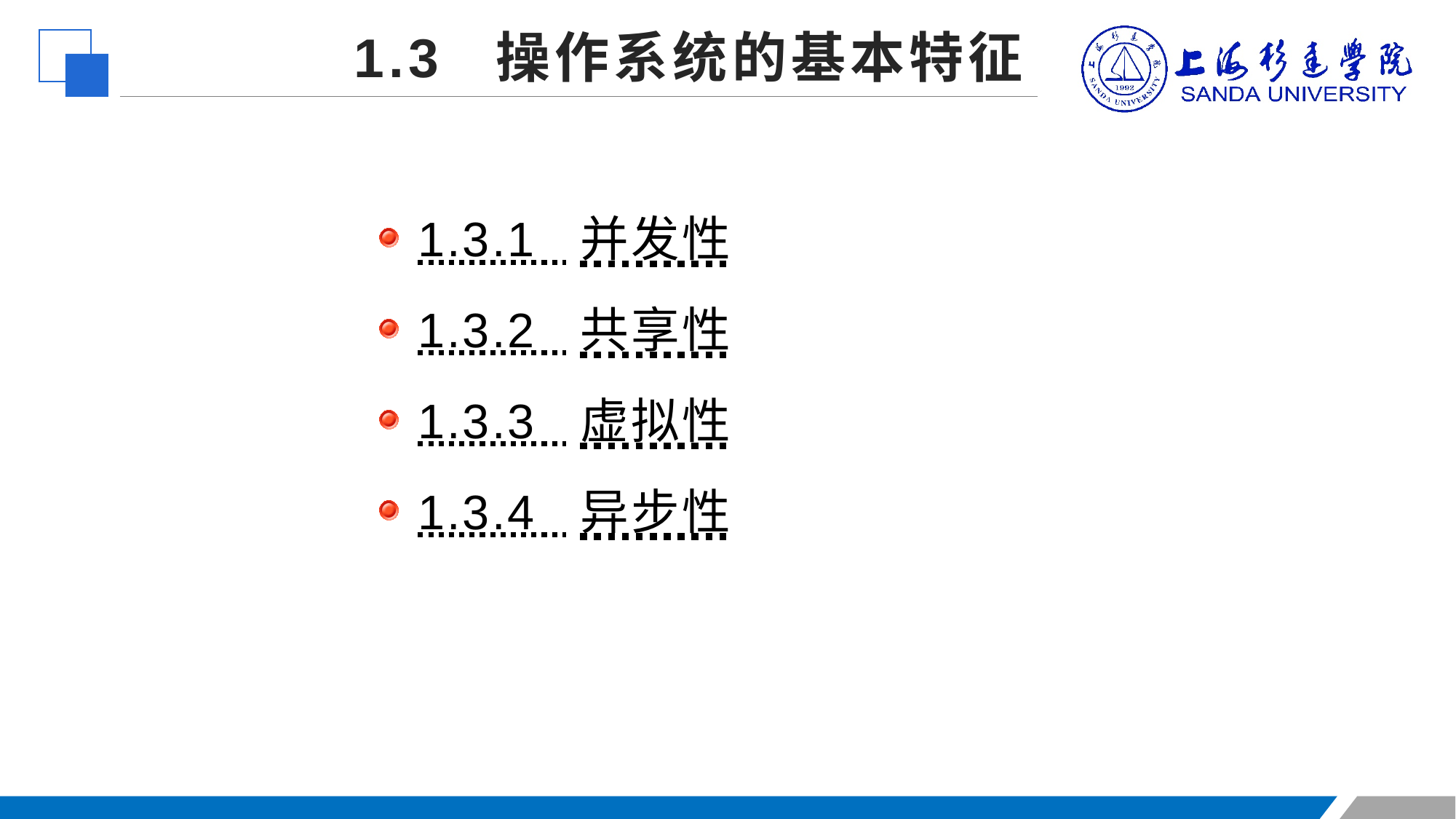

1.3  操作系统的基本特征
 1.3.1  并发性
 1.3.2  共享性
 1.3.3  虚拟性
 1.3.4  异步性